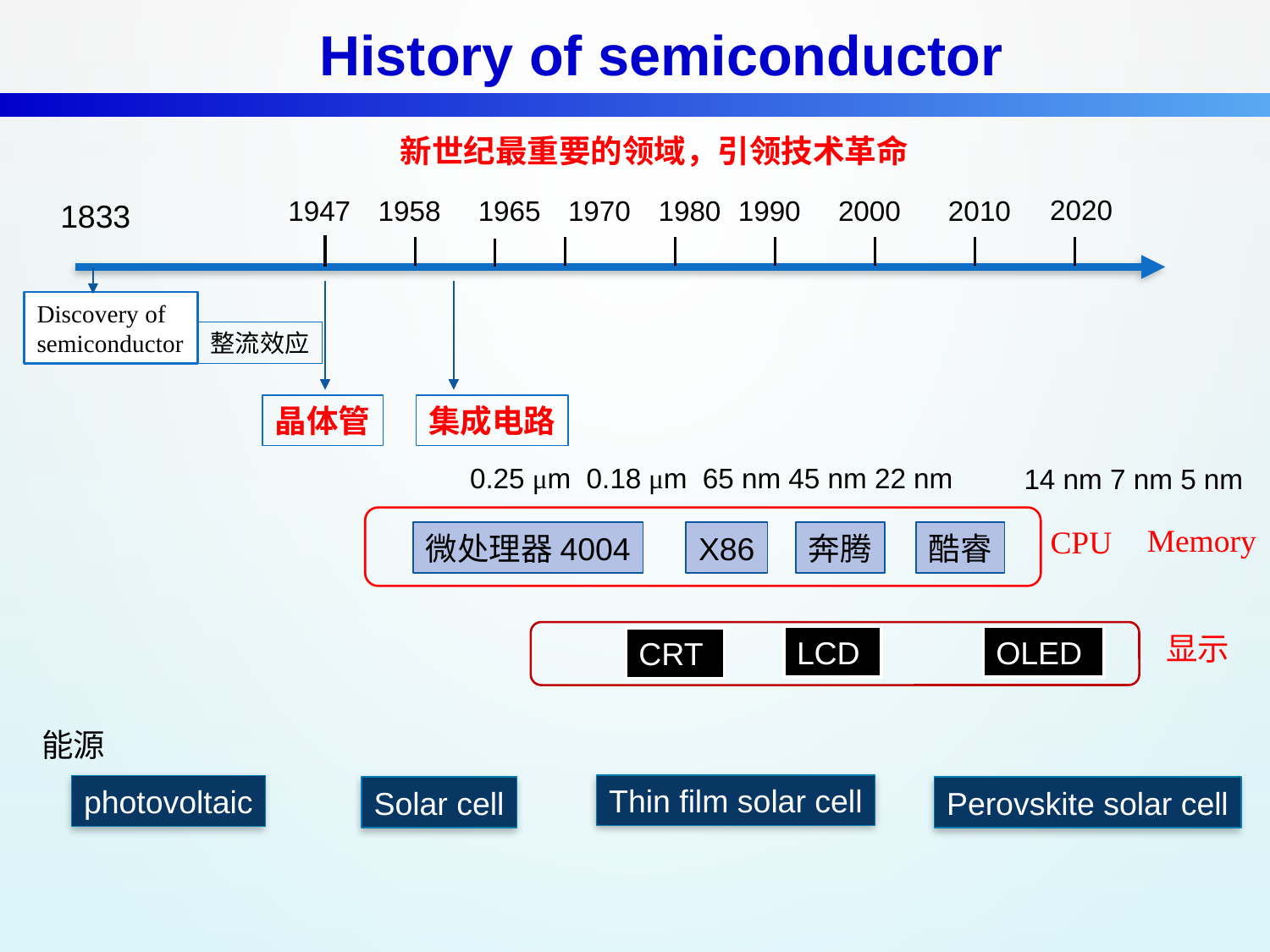

History of semiconductor
新世纪最重要的领域，引领技术革命
2020
1947
1958
1965
1970
1980
1990
2000
2010
1833
Discovery of semiconductor
整流效应
晶体管
0.25 μm  0.18 μm  65 nm 45 nm 22 nm
14 nm 7 nm 5 nm

Memory
CPU
微处理器4004
X86
奔腾
酷睿

显示
LCD
OLED
CRT
Thin film solar cell
photovoltaic
Solar cell
Perovskite solar cell
集成电路
能源